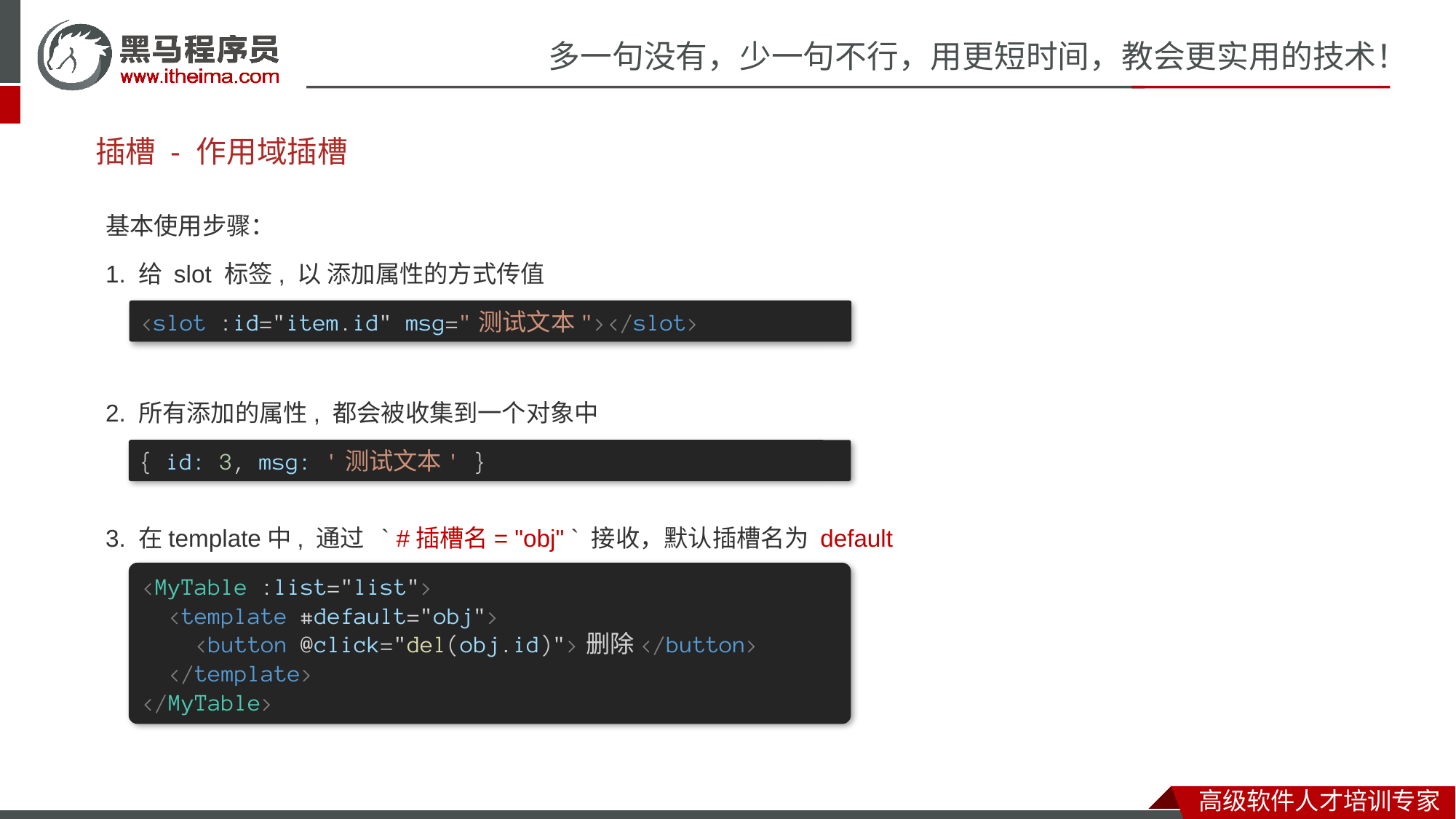

插槽 - 作用域插槽
基本使用步骤：
1. 给 slot 标签, 以 添加属性的方式传值
<slot :id="item.id" msg="测试文本"></slot>
2. 所有添加的属性, 都会被收集到一个对象中
{ id: 3, msg: '测试文本' }
3. 在template中, 通过  ` #插槽名= "obj" ` 接收，默认插槽名为 default
<MyTable :list="list">
  <template #default="obj">
    <button @click="del(obj.id)">删除</button>
  </template>
</MyTable>